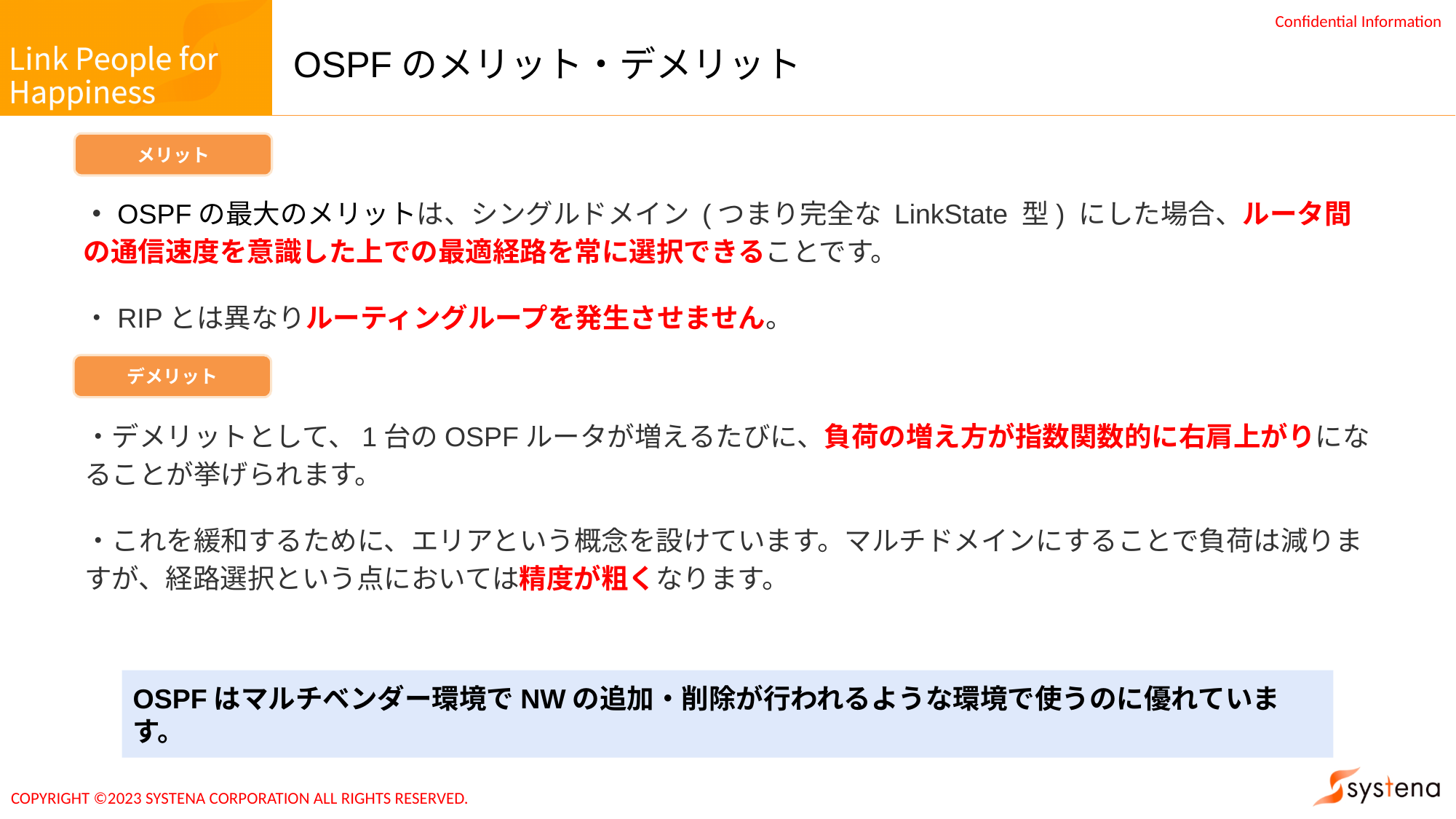

# OSPFのメリット・デメリット
メリット
・OSPFの最大のメリットは、シングルドメイン (つまり完全な LinkState 型) にした場合、ルータ間の通信速度を意識した上での最適経路を常に選択できることです。
・RIPとは異なりルーティングループを発生させません。
デメリット
・デメリットとして、1台のOSPFルータが増えるたびに、負荷の増え方が指数関数的に右肩上がりになることが挙げられます。
・これを緩和するために、エリアという概念を設けています。マルチドメインにすることで負荷は減りますが、経路選択という点においては精度が粗くなります。
OSPFはマルチベンダー環境でNWの追加・削除が行われるような環境で使うのに優れています。